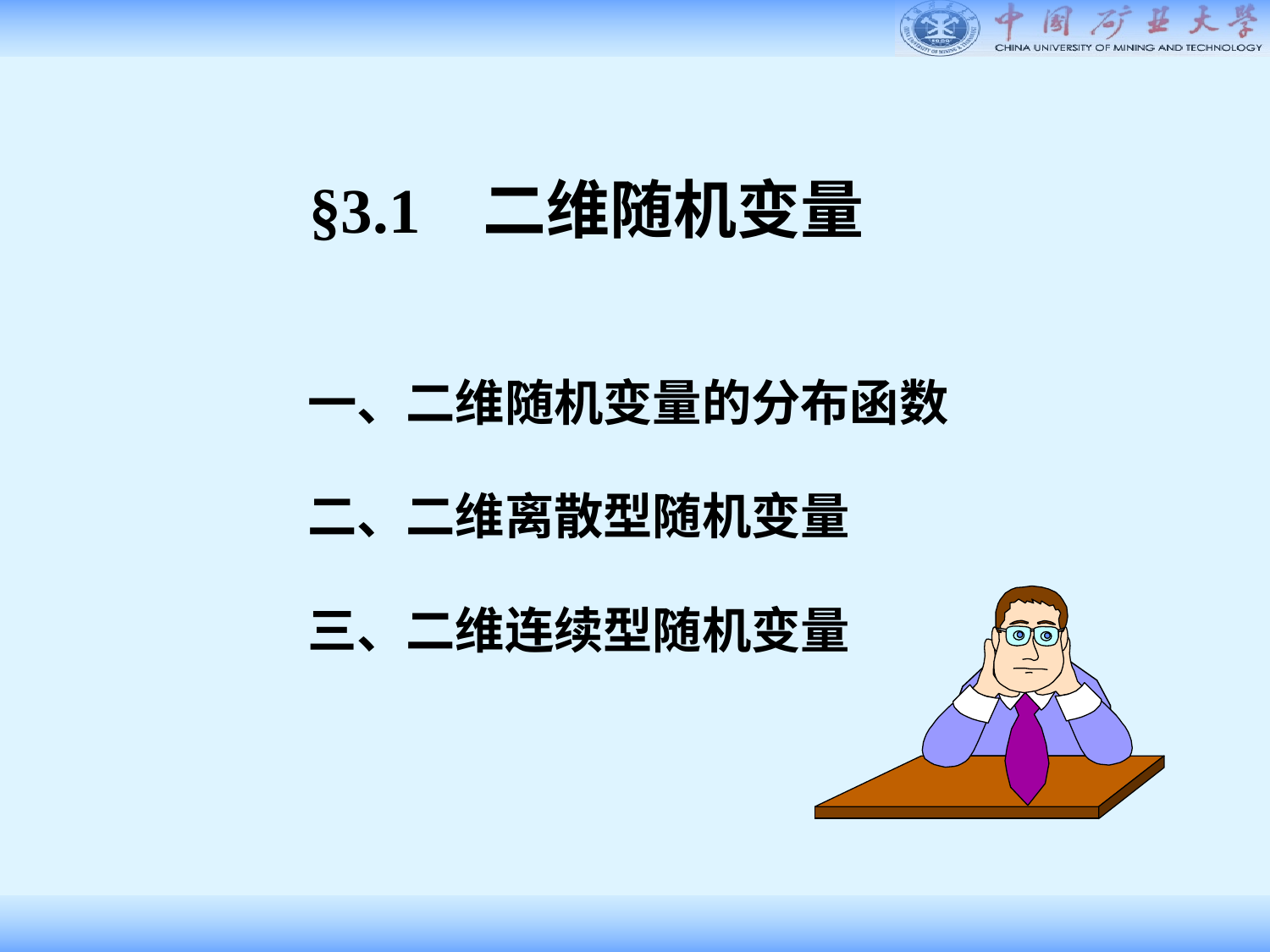

§3.1   二维随机变量
一、二维随机变量的分布函数
二、二维离散型随机变量
三、二维连续型随机变量